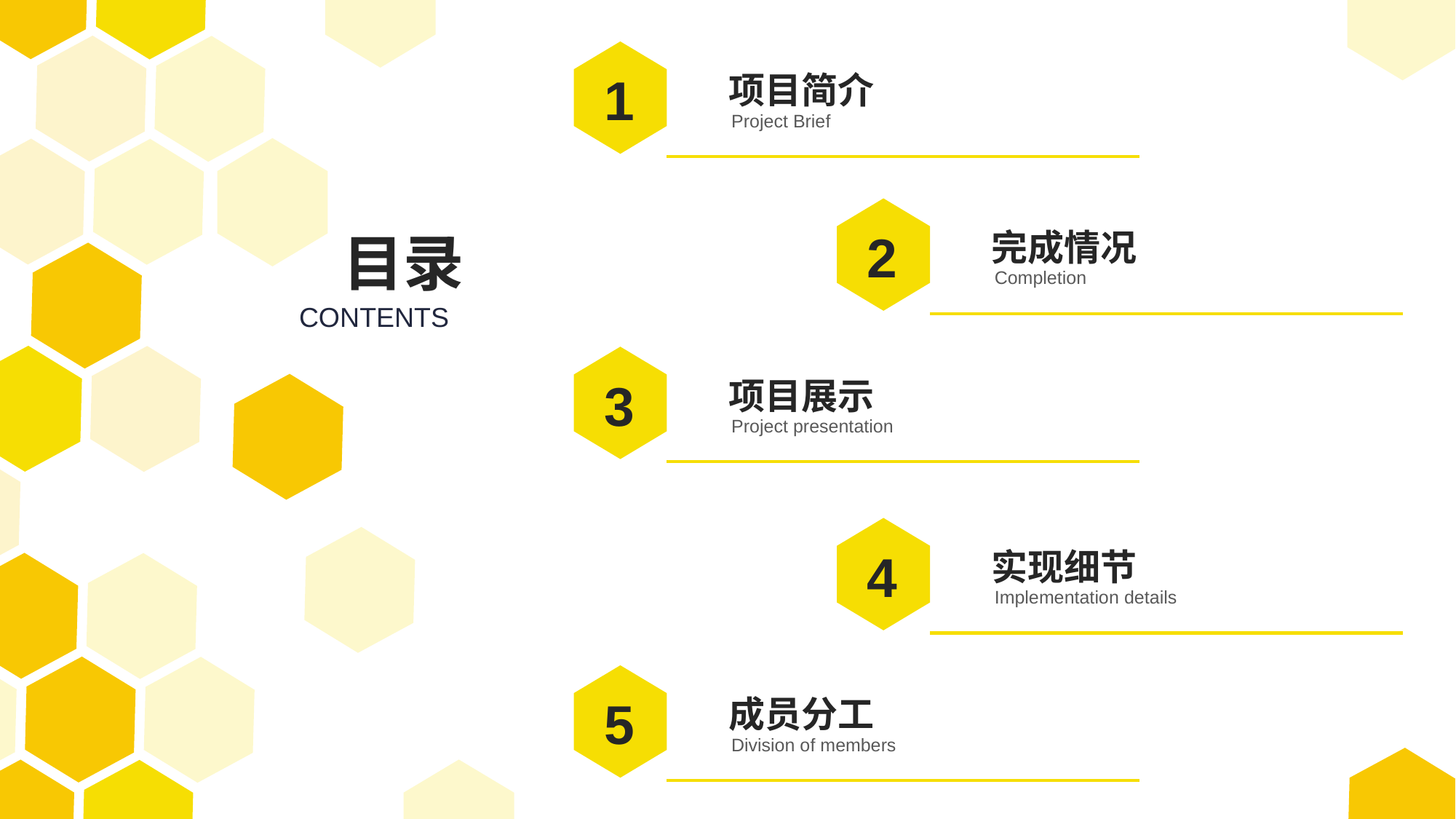

1
项目简介
01
Project Brief

2
完成情况
目录
01
Completion
CONTENTS

3
项目展示

0
Project presentation
03

4
实现细节
01
Implementation details
04

5
成员分工
01
Division of members